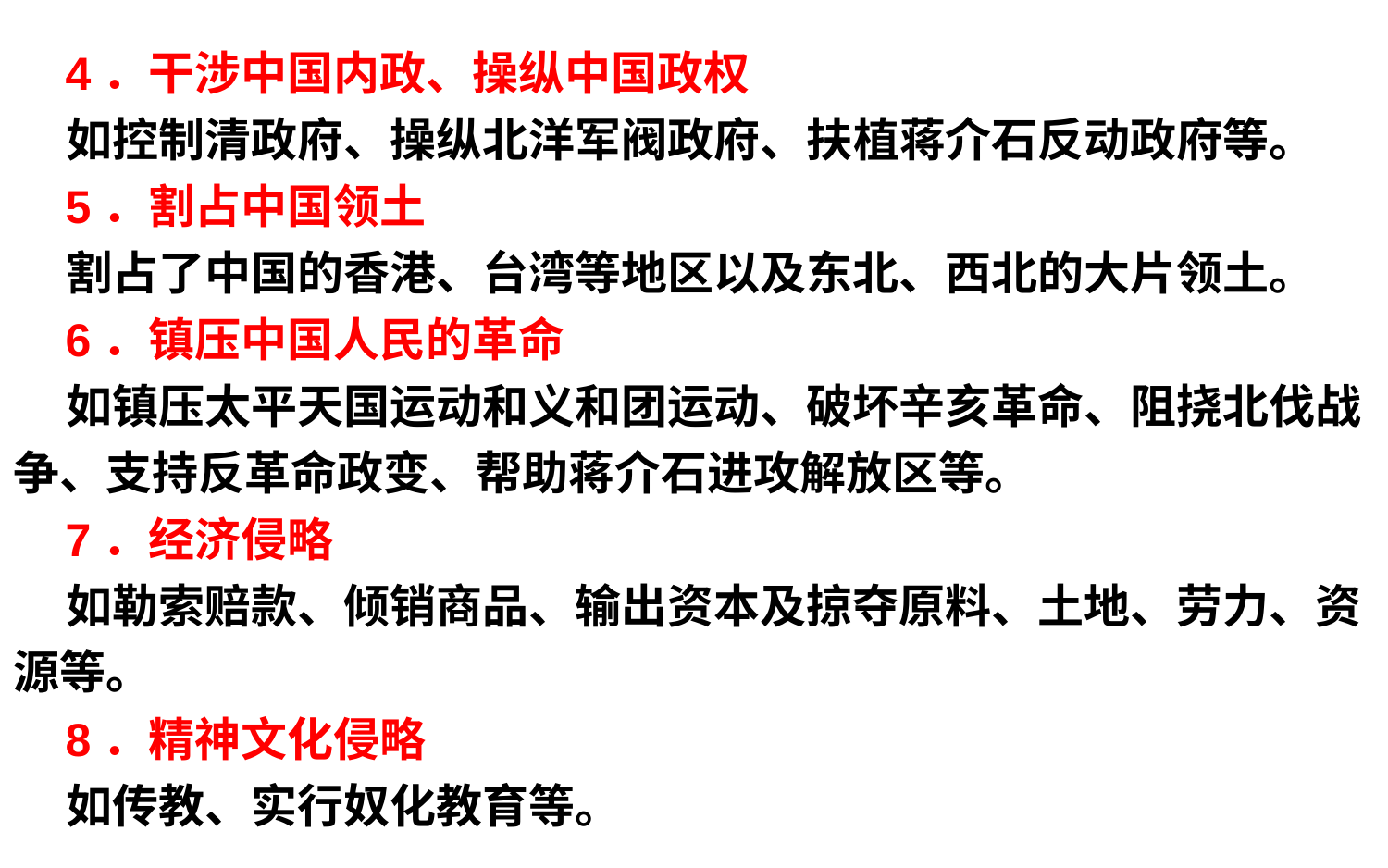

4．干涉中国内政、操纵中国政权
    如控制清政府、操纵北洋军阀政府、扶植蒋介石反动政府等。
    5．割占中国领土
    割占了中国的香港、台湾等地区以及东北、西北的大片领土。
    6．镇压中国人民的革命
    如镇压太平天国运动和义和团运动、破坏辛亥革命、阻挠北伐战争、支持反革命政变、帮助蒋介石进攻解放区等。
    7．经济侵略
    如勒索赔款、倾销商品、输出资本及掠夺原料、土地、劳力、资源等。
    8．精神文化侵略
    如传教、实行奴化教育等。